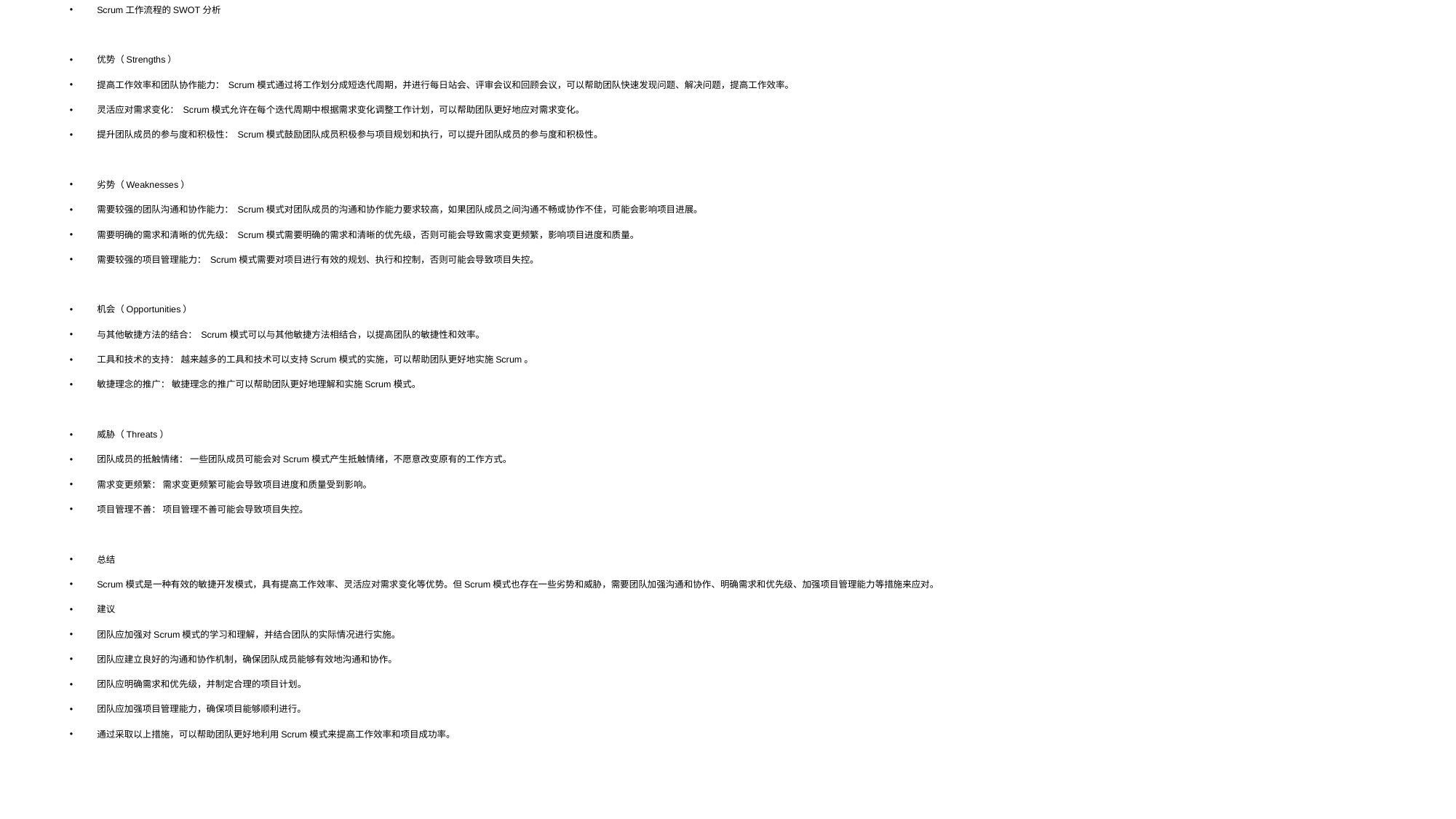

Scrum工作流程的SWOT分析

优势（Strengths）
提高工作效率和团队协作能力： Scrum模式通过将工作划分成短迭代周期，并进行每日站会、评审会议和回顾会议，可以帮助团队快速发现问题、解决问题，提高工作效率。
灵活应对需求变化： Scrum模式允许在每个迭代周期中根据需求变化调整工作计划，可以帮助团队更好地应对需求变化。
提升团队成员的参与度和积极性： Scrum模式鼓励团队成员积极参与项目规划和执行，可以提升团队成员的参与度和积极性。

劣势（Weaknesses）
需要较强的团队沟通和协作能力： Scrum模式对团队成员的沟通和协作能力要求较高，如果团队成员之间沟通不畅或协作不佳，可能会影响项目进展。
需要明确的需求和清晰的优先级： Scrum模式需要明确的需求和清晰的优先级，否则可能会导致需求变更频繁，影响项目进度和质量。
需要较强的项目管理能力： Scrum模式需要对项目进行有效的规划、执行和控制，否则可能会导致项目失控。

机会（Opportunities）
与其他敏捷方法的结合： Scrum模式可以与其他敏捷方法相结合，以提高团队的敏捷性和效率。
工具和技术的支持： 越来越多的工具和技术可以支持Scrum模式的实施，可以帮助团队更好地实施Scrum。
敏捷理念的推广： 敏捷理念的推广可以帮助团队更好地理解和实施Scrum模式。

威胁（Threats）
团队成员的抵触情绪： 一些团队成员可能会对Scrum模式产生抵触情绪，不愿意改变原有的工作方式。
需求变更频繁： 需求变更频繁可能会导致项目进度和质量受到影响。
项目管理不善： 项目管理不善可能会导致项目失控。

总结
Scrum模式是一种有效的敏捷开发模式，具有提高工作效率、灵活应对需求变化等优势。但Scrum模式也存在一些劣势和威胁，需要团队加强沟通和协作、明确需求和优先级、加强项目管理能力等措施来应对。
建议
团队应加强对Scrum模式的学习和理解，并结合团队的实际情况进行实施。
团队应建立良好的沟通和协作机制，确保团队成员能够有效地沟通和协作。
团队应明确需求和优先级，并制定合理的项目计划。
团队应加强项目管理能力，确保项目能够顺利进行。
通过采取以上措施，可以帮助团队更好地利用Scrum模式来提高工作效率和项目成功率。